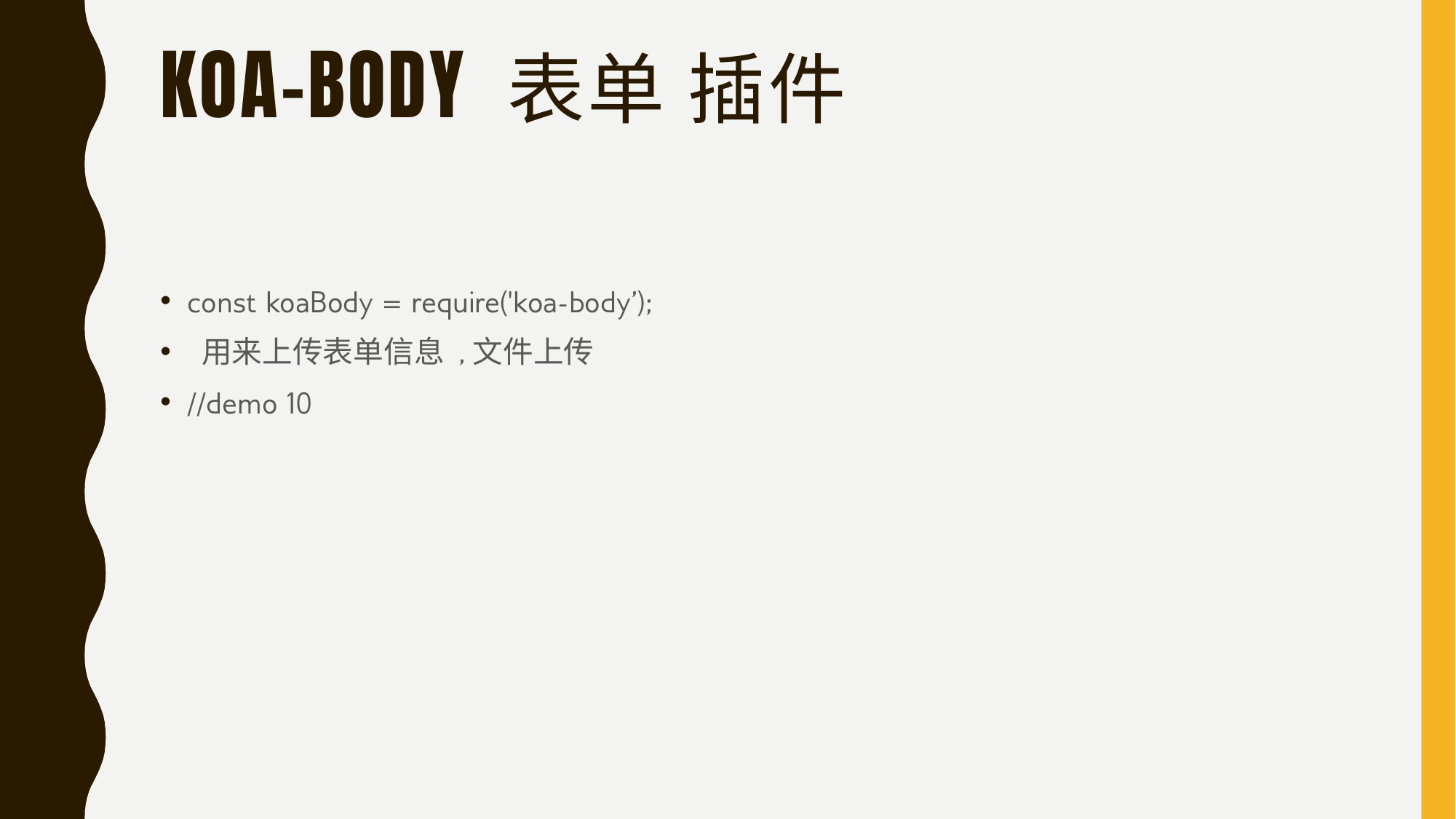

# koa-body 表单 插件
const koaBody = require('koa-body’);
 用来上传表单信息 ,文件上传
//demo 10